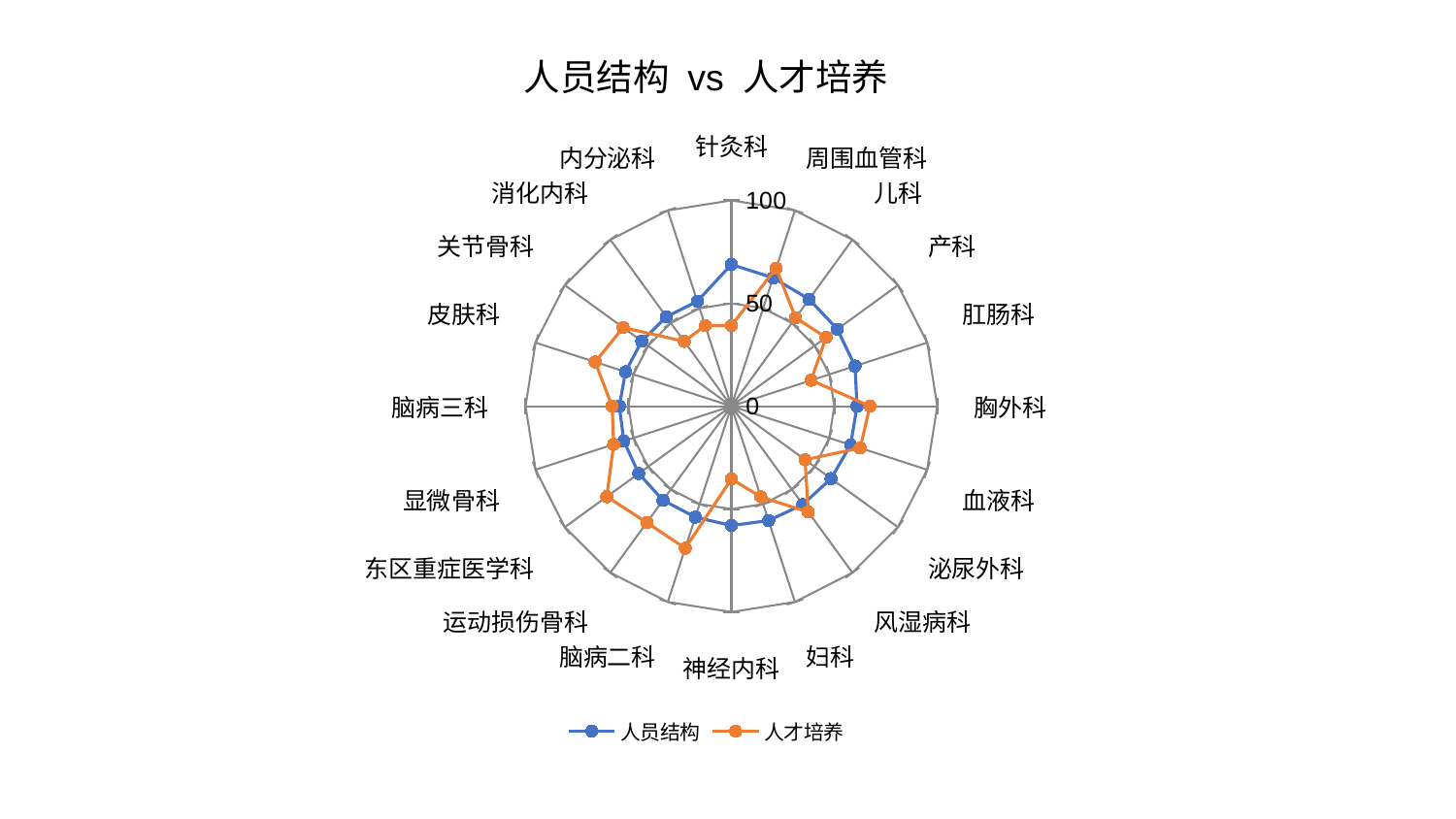

### Chart: 人员结构 vs 人才培养

| Category | 人员结构 | 人才培养 |
|---|---|---|
| 针灸科 | 68.84838999472922 | 39.23997549013722 |
| 周围血管科 | 65.57949100542523 | 70.49435291444117 |
| 儿科 | 64.26483771475763 | 53.0874676637678 |
| 产科 | 63.65471028787991 | 56.86067000417652 |
| 肛肠科 | 63.164174877567085 | 40.72795348596242 |
| 胸外科 | 61.05209818111784 | 67.30581764917349 |
| 血液科 | 60.90835740435315 | 65.78746787378348 |
| 泌尿外科 | 59.84717535681124 | 44.24110253645262 |
| 风湿病科 | 59.05211198162183 | 63.6054141954048 |
| 妇科 | 58.44455005050135 | 46.3299224423767 |
| 神经内科 | 57.99341502875526 | 35.40045121202298 |
| 脑病二科 | 56.69461773715861 | 72.58078451128684 |
| 运动损伤骨科 | 56.53139564644016 | 69.89625628515114 |
| 东区重症医学科 | 55.649271777410746 | 74.81295503012005 |
| 显微骨科 | 54.93028333648826 | 60.14298002900921 |
| 脑病三科 | 54.44665752949831 | 57.92097958348569 |
| 皮肤科 | 54.0771090299728 | 69.58284561419968 |
| 关节骨科 | 53.81178893275821 | 65.0288617336075 |
| 消化内科 | 53.688533474259906 | 38.93958096927032 |
| 内分泌科 | 53.59913096327622 | 41.13175237364703 |
97